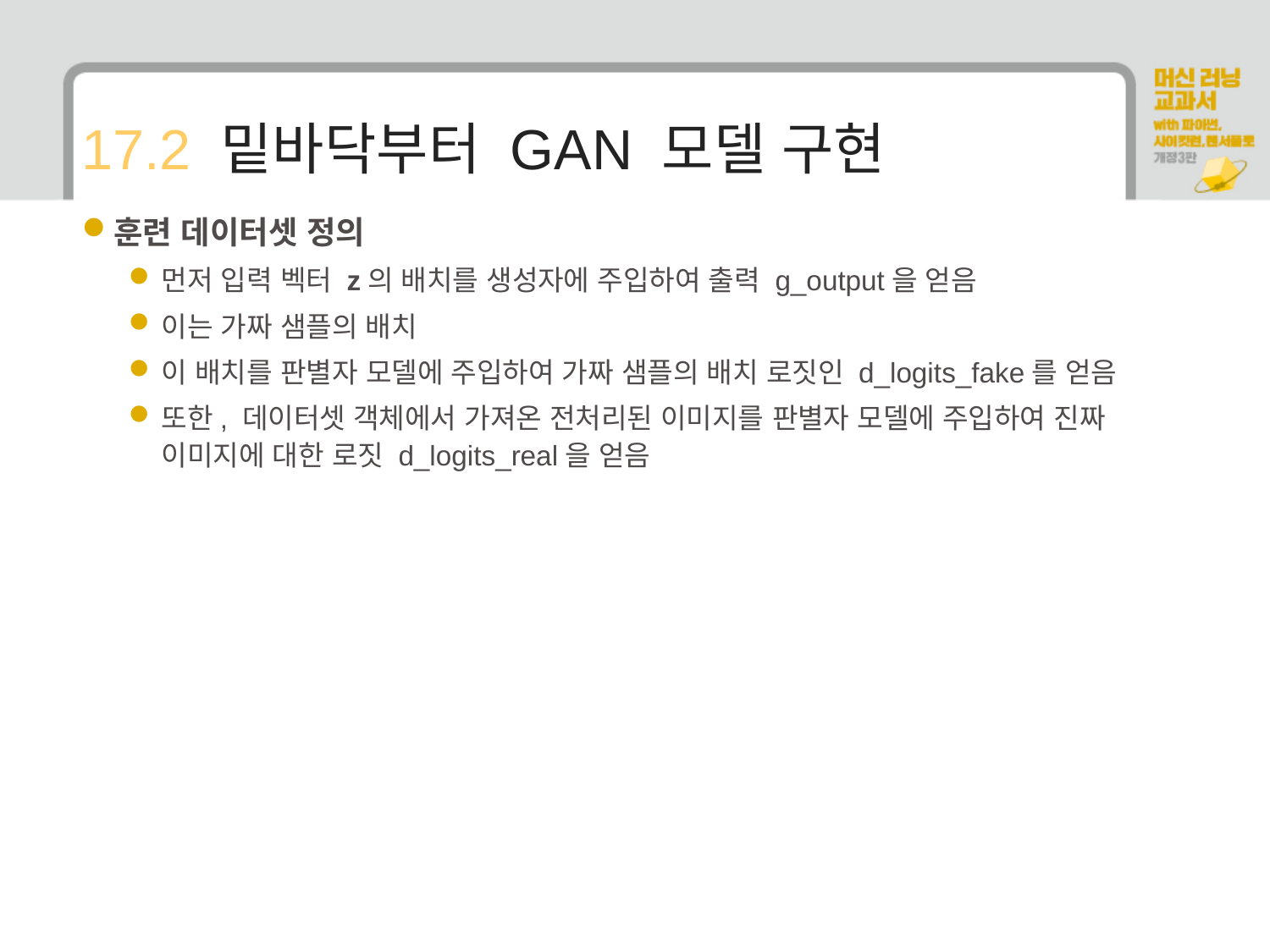

# 17.2 밑바닥부터 GAN 모델 구현
훈련 데이터셋 정의
먼저 입력 벡터 z의 배치를 생성자에 주입하여 출력 g_output을 얻음
이는 가짜 샘플의 배치
이 배치를 판별자 모델에 주입하여 가짜 샘플의 배치 로짓인 d_logits_fake를 얻음
또한, 데이터셋 객체에서 가져온 전처리된 이미지를 판별자 모델에 주입하여 진짜 이미지에 대한 로짓 d_logits_real을 얻음